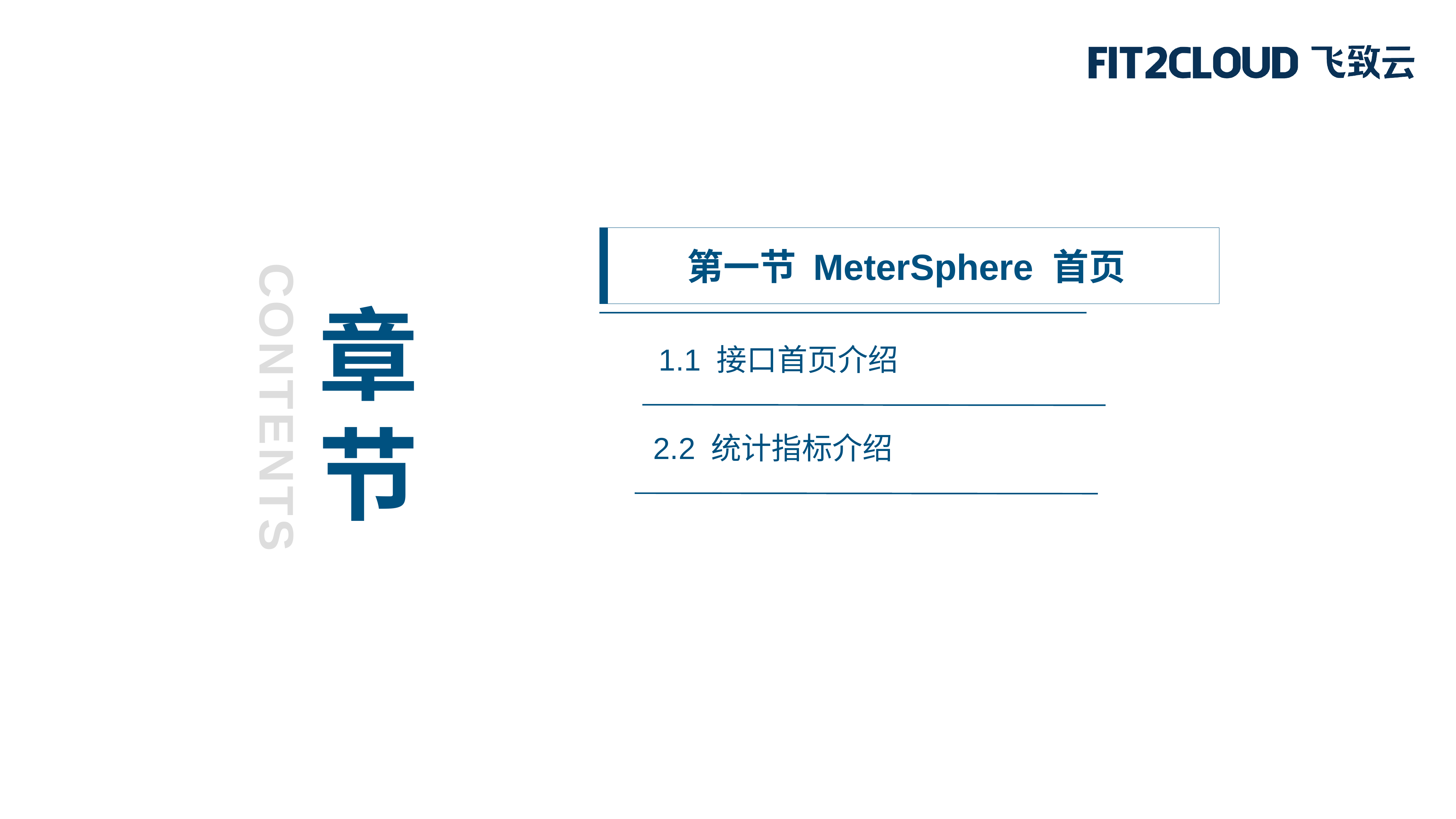

第一节 MeterSphere 首页

章
节

1.1 接口首页介绍
CONTENTS

2.2 统计指标介绍